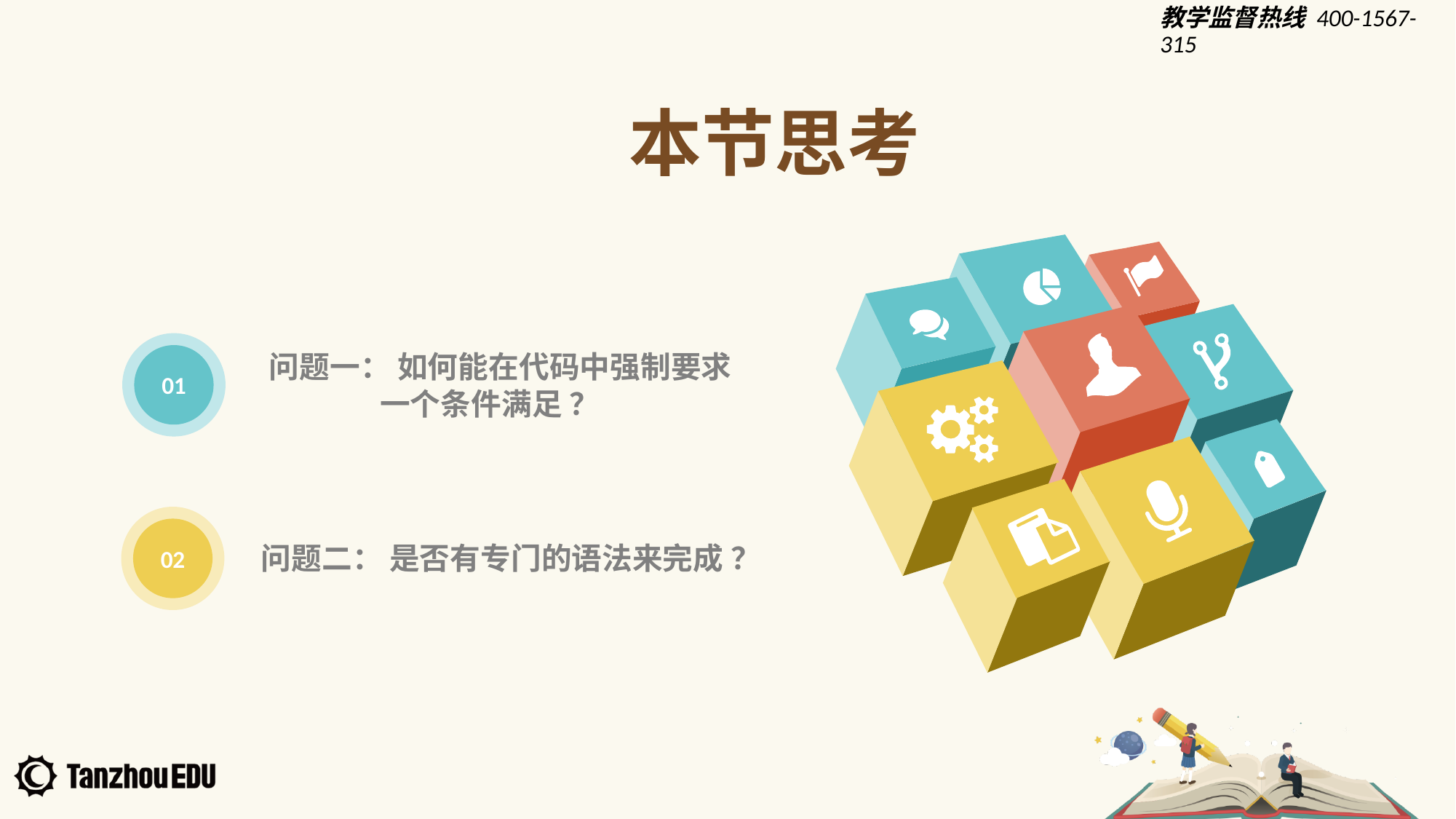

本节思考

01
问题一： 如何能在代码中强制要求
               一个条件满足 ？

02

问题二： 是否有专门的语法来完成 ？